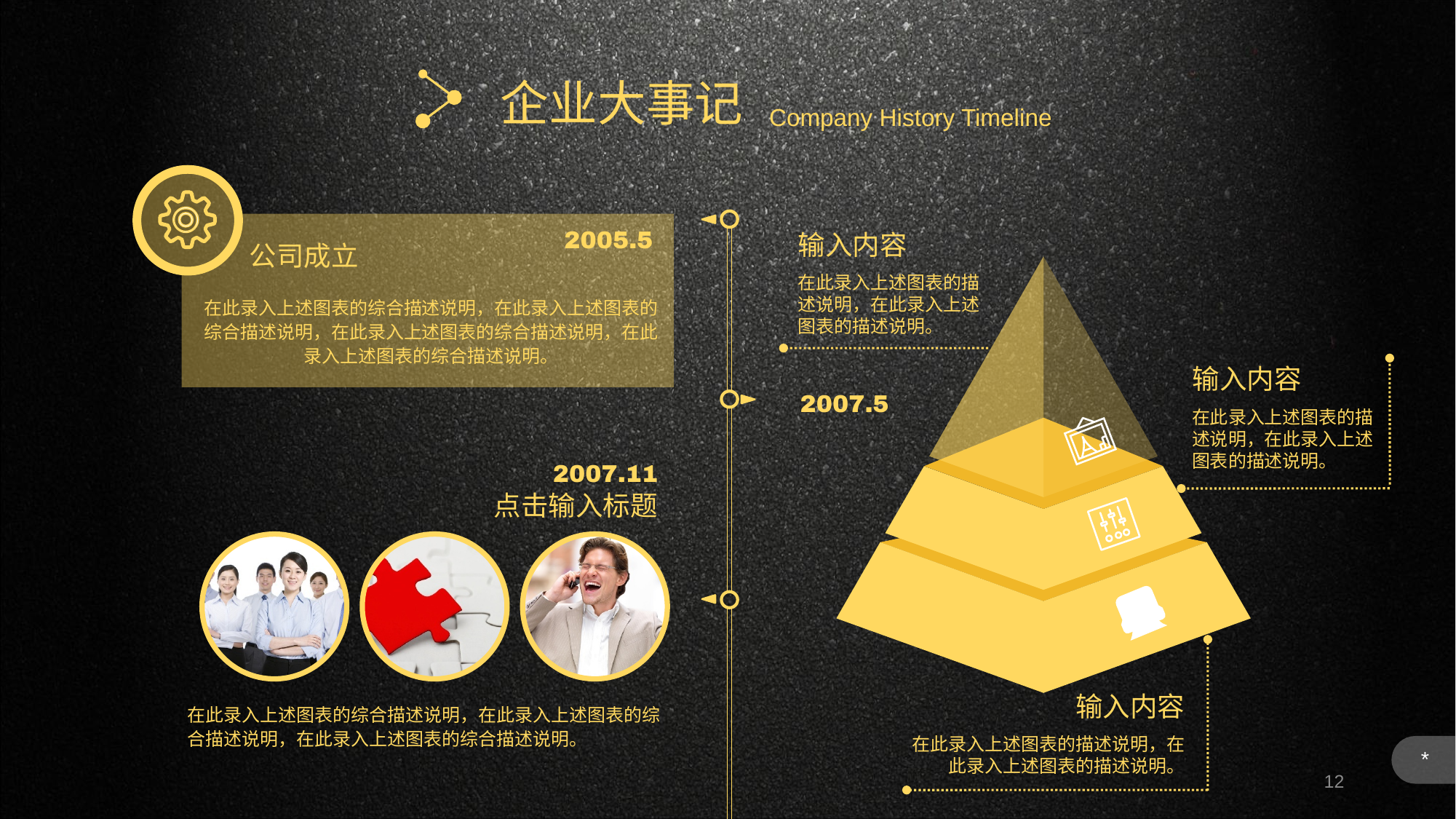

企业大事记

Company History Timeline

2005.5
输入内容

公司成立

在此录入上述图表的描述说明，在此录入上述图表的描述说明。
在此录入上述图表的综合描述说明，在此录入上述图表的综合描述说明，在此录入上述图表的综合描述说明，在此录入上述图表的综合描述说明。

输入内容

2007.5

在此录入上述图表的描述说明，在此录入上述图表的描述说明。

2007.11

点击输入标题

输入内容
在此录入上述图表的综合描述说明，在此录入上述图表的综合描述说明，在此录入上述图表的综合描述说明。
在此录入上述图表的描述说明，在此录入上述图表的描述说明。

*
12